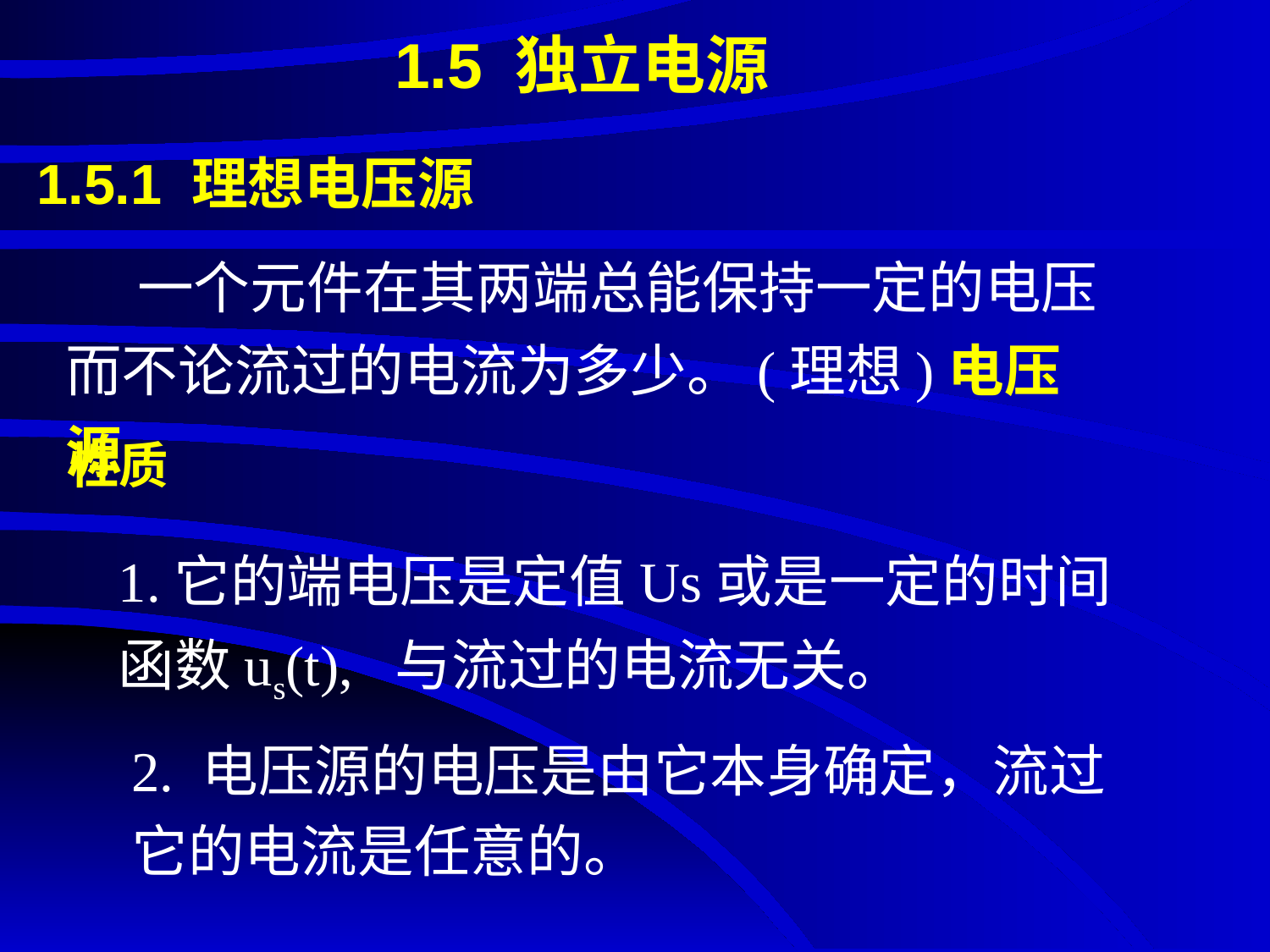

# 1.5 独立电源
1.5.1 理想电压源
    一个元件在其两端总能保持一定的电压而不论流过的电流为多少。(理想)电压源
性质
1.它的端电压是定值Us或是一定的时间函数us(t),  与流过的电流无关。
2. 电压源的电压是由它本身确定，流过它的电流是任意的。